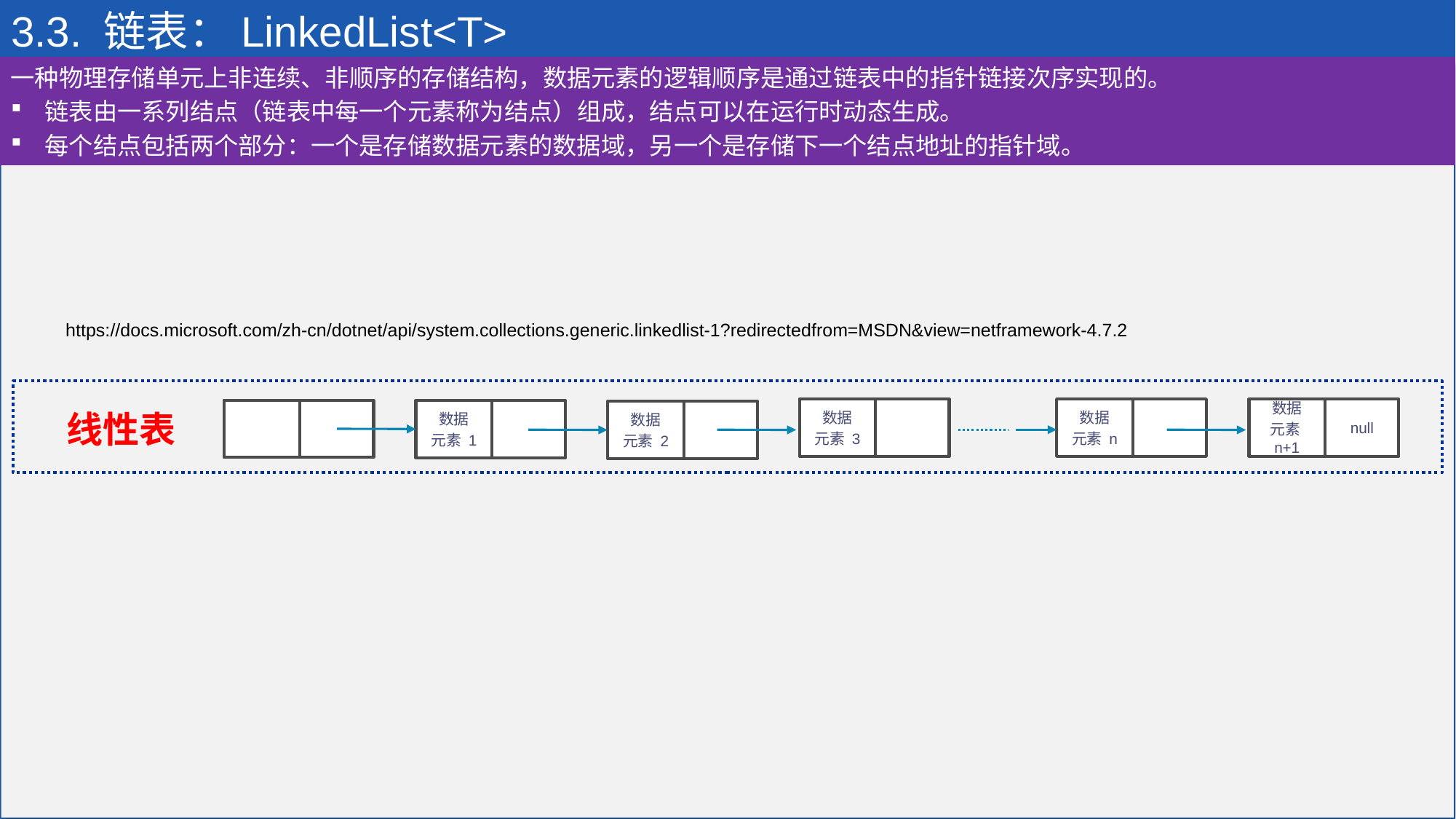

# 3.3. 链表：LinkedList<T>
一种物理存储单元上非连续、非顺序的存储结构，数据元素的逻辑顺序是通过链表中的指针链接次序实现的。
链表由一系列结点（链表中每一个元素称为结点）组成，结点可以在运行时动态生成。
每个结点包括两个部分：一个是存储数据元素的数据域，另一个是存储下一个结点地址的指针域。
https://docs.microsoft.com/zh-cn/dotnet/api/system.collections.generic.linkedlist-1?redirectedfrom=MSDN&view=netframework-4.7.2

数据
元素 3

数据
元素 n

数据
元素n+1
null

数据
元素 1

线性表
数据
元素 2